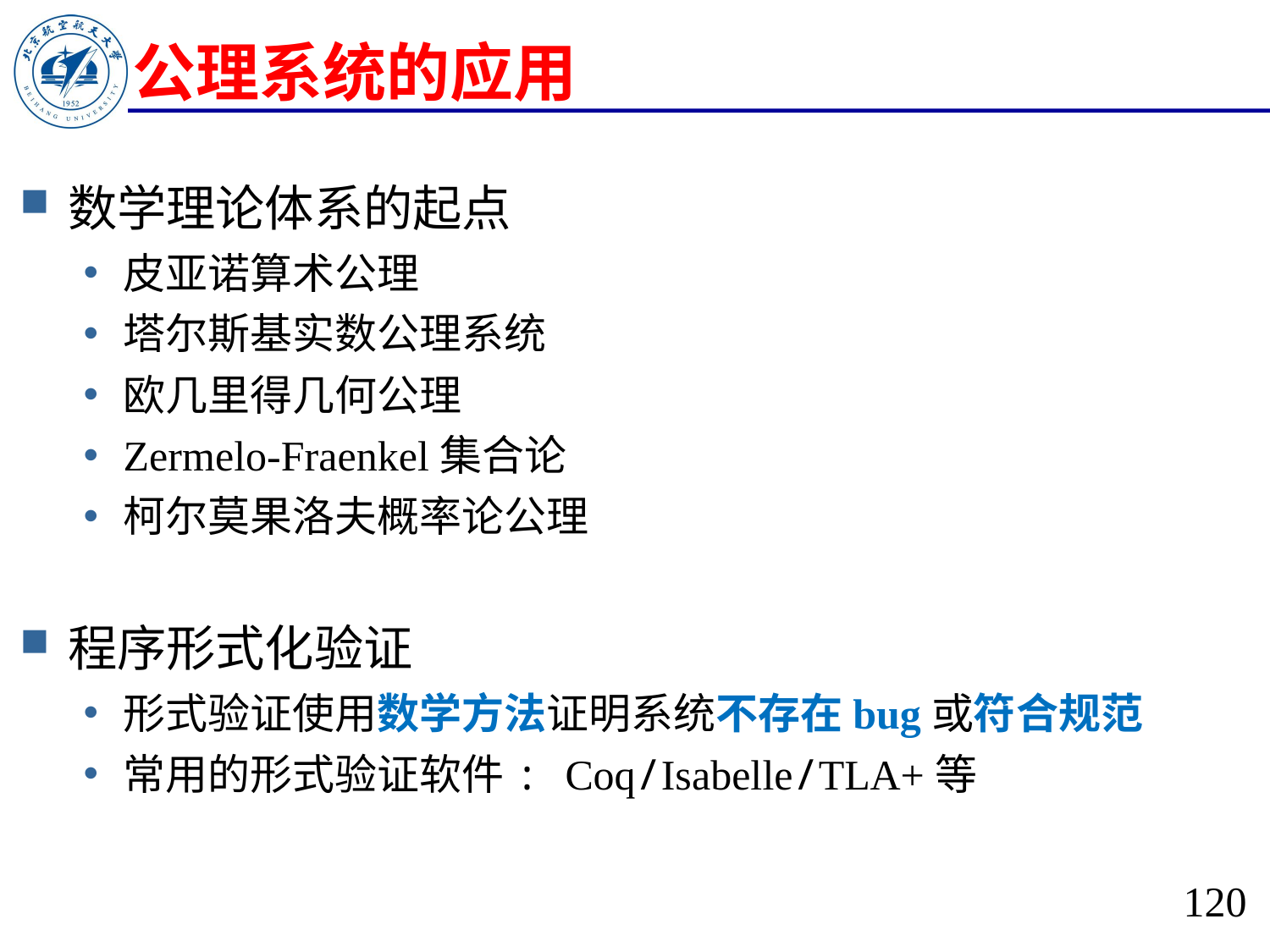

公理系统的应用
数学理论体系的起点
皮亚诺算术公理
塔尔斯基实数公理系统
欧几里得几何公理
Zermelo-Fraenkel集合论
柯尔莫果洛夫概率论公理

程序形式化验证
形式验证使用数学方法证明系统不存在bug或符合规范
常用的形式验证软件: Coq/Isabelle/TLA+等